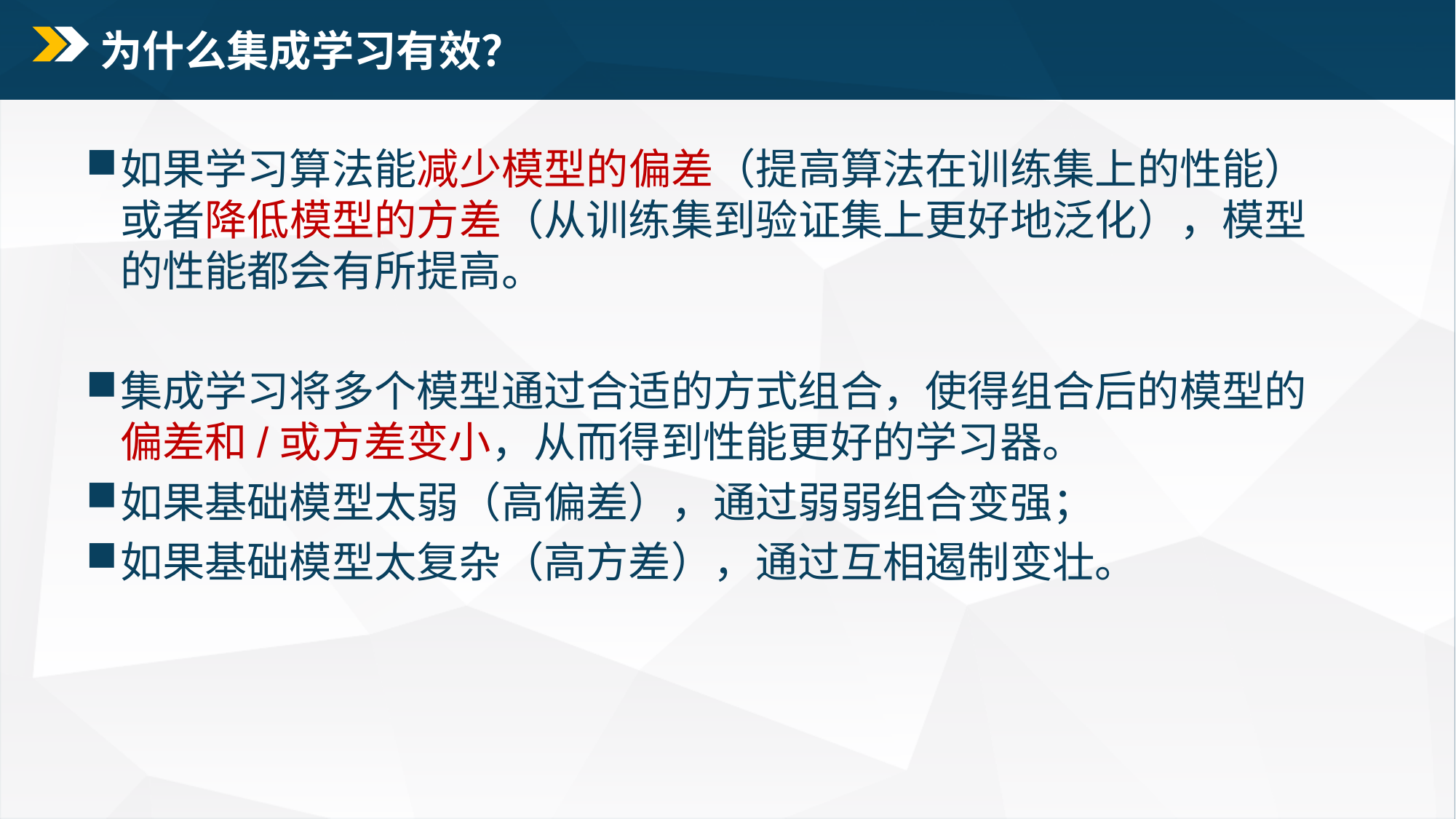

# 为什么集成学习有效？
如果学习算法能减少模型的偏差（提高算法在训练集上的性能）或者降低模型的方差（从训练集到验证集上更好地泛化），模型的性能都会有所提高。

集成学习将多个模型通过合适的方式组合，使得组合后的模型的偏差和/或方差变小，从而得到性能更好的学习器。
如果基础模型太弱（高偏差），通过弱弱组合变强；
如果基础模型太复杂（高方差），通过互相遏制变壮。